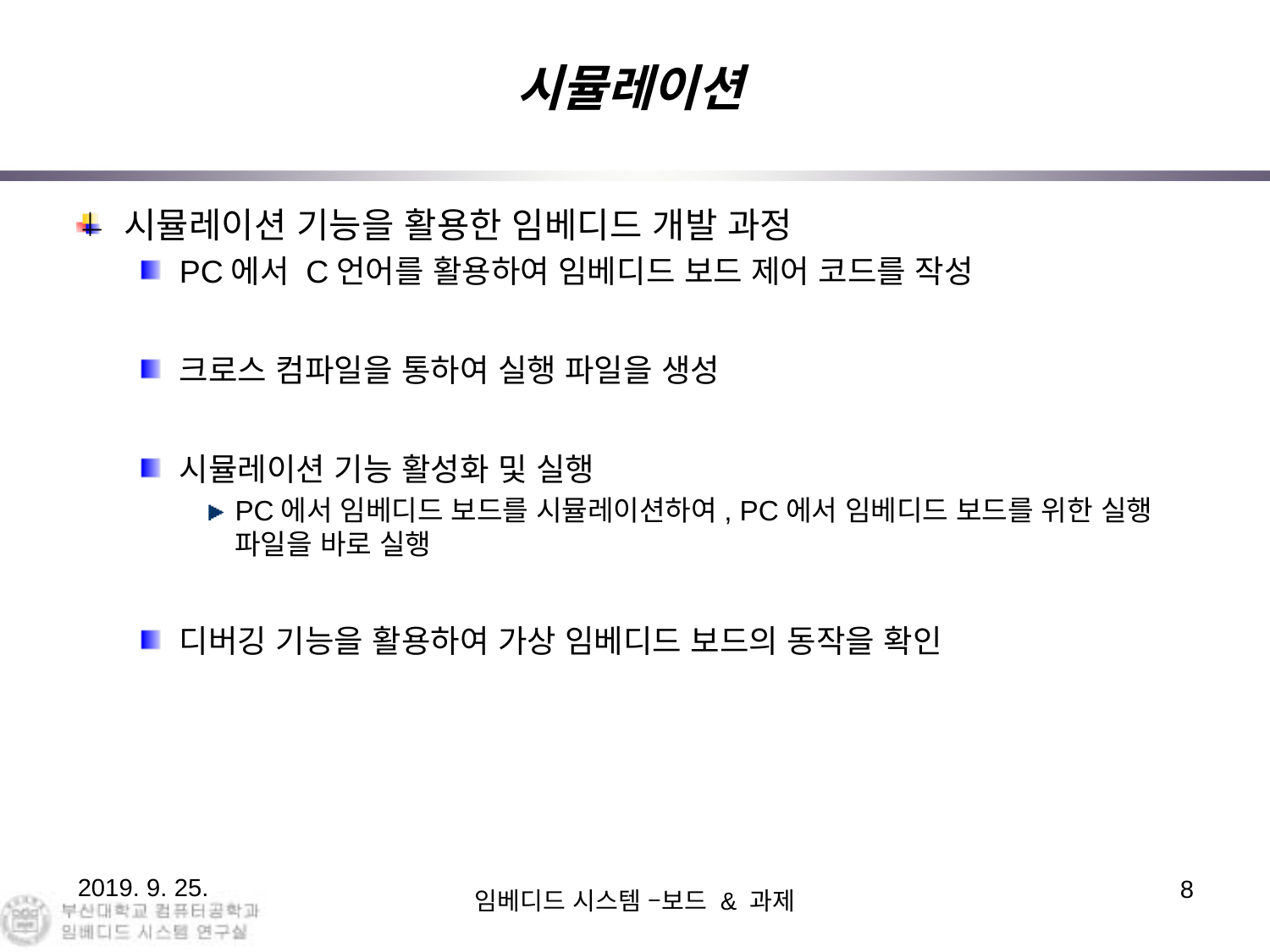

# 시뮬레이션
시뮬레이션 기능을 활용한 임베디드 개발 과정
PC에서 C언어를 활용하여 임베디드 보드 제어 코드를 작성

크로스 컴파일을 통하여 실행 파일을 생성

시뮬레이션 기능 활성화 및 실행
PC에서 임베디드 보드를 시뮬레이션하여, PC에서 임베디드 보드를 위한 실행 파일을 바로 실행

디버깅 기능을 활용하여 가상 임베디드 보드의 동작을 확인

2019. 9. 25.
임베디드 시스템 –보드 & 과제
8